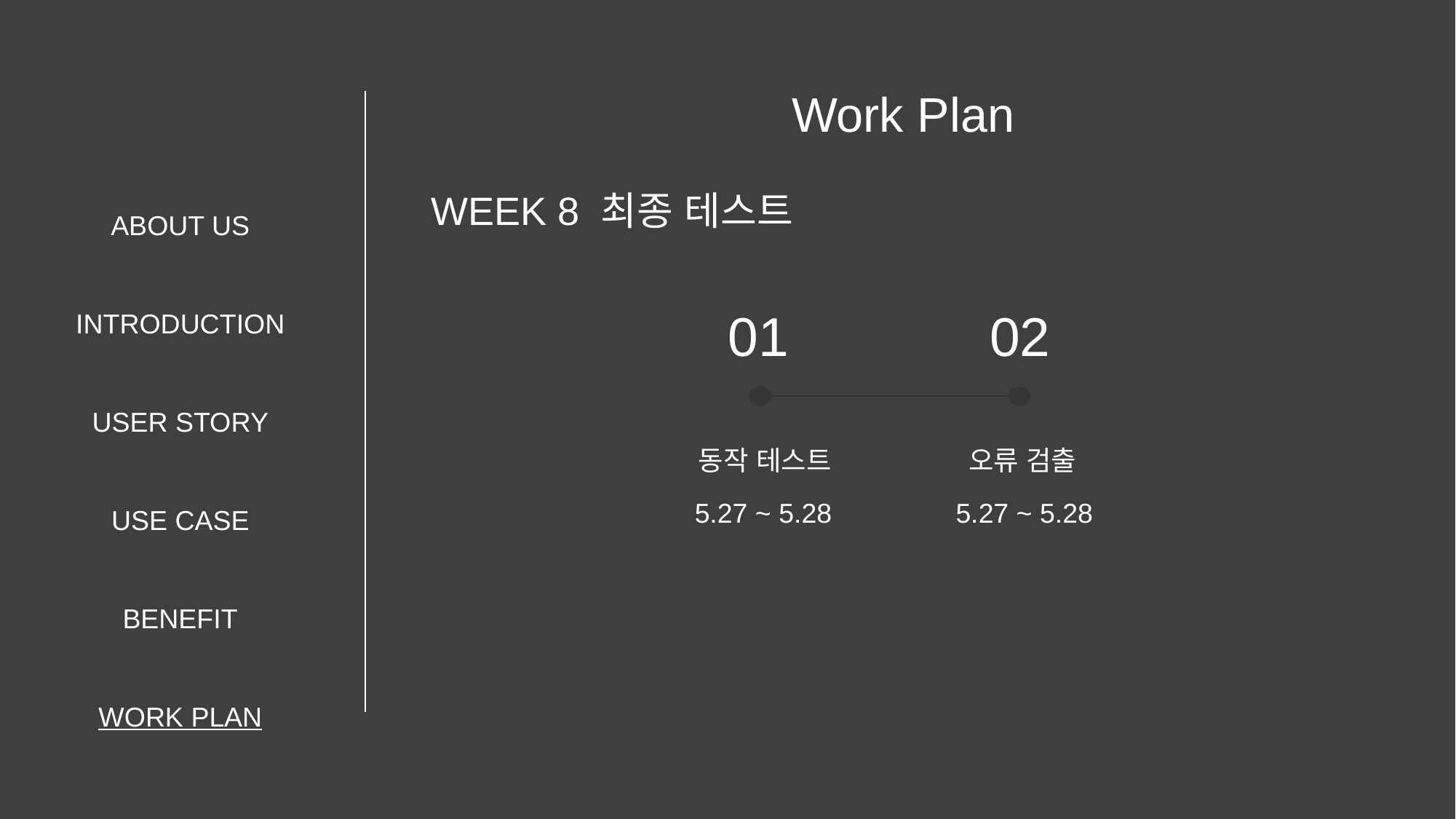

Work Plan
ABOUT US
INTRODUCTION
USER STORY
USE CASE
BENEFIT
WORK PLAN

WEEK 8 최종 테스트

01
02

오류 검출
동작 테스트
5.27 ~ 5.28
5.27 ~ 5.28